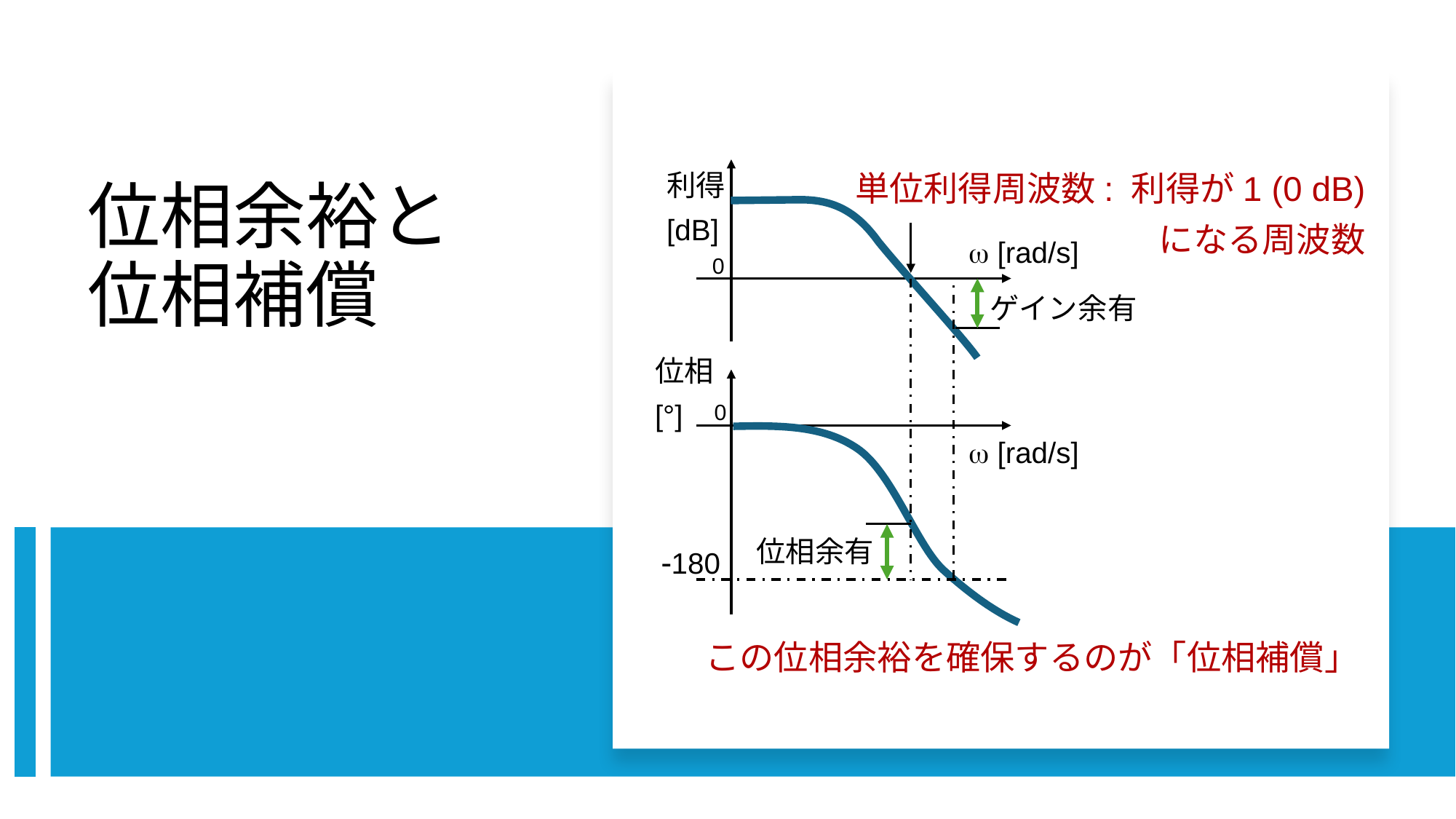

利得
[dB]
単位利得周波数: 利得が1 (0 dB)
 になる周波数

ω [rad/s]
0
ゲイン余有
位相
[°]
0

ω [rad/s]
位相余有
−180
この位相余裕を確保するのが「位相補償」
# 位相余裕と位相補償